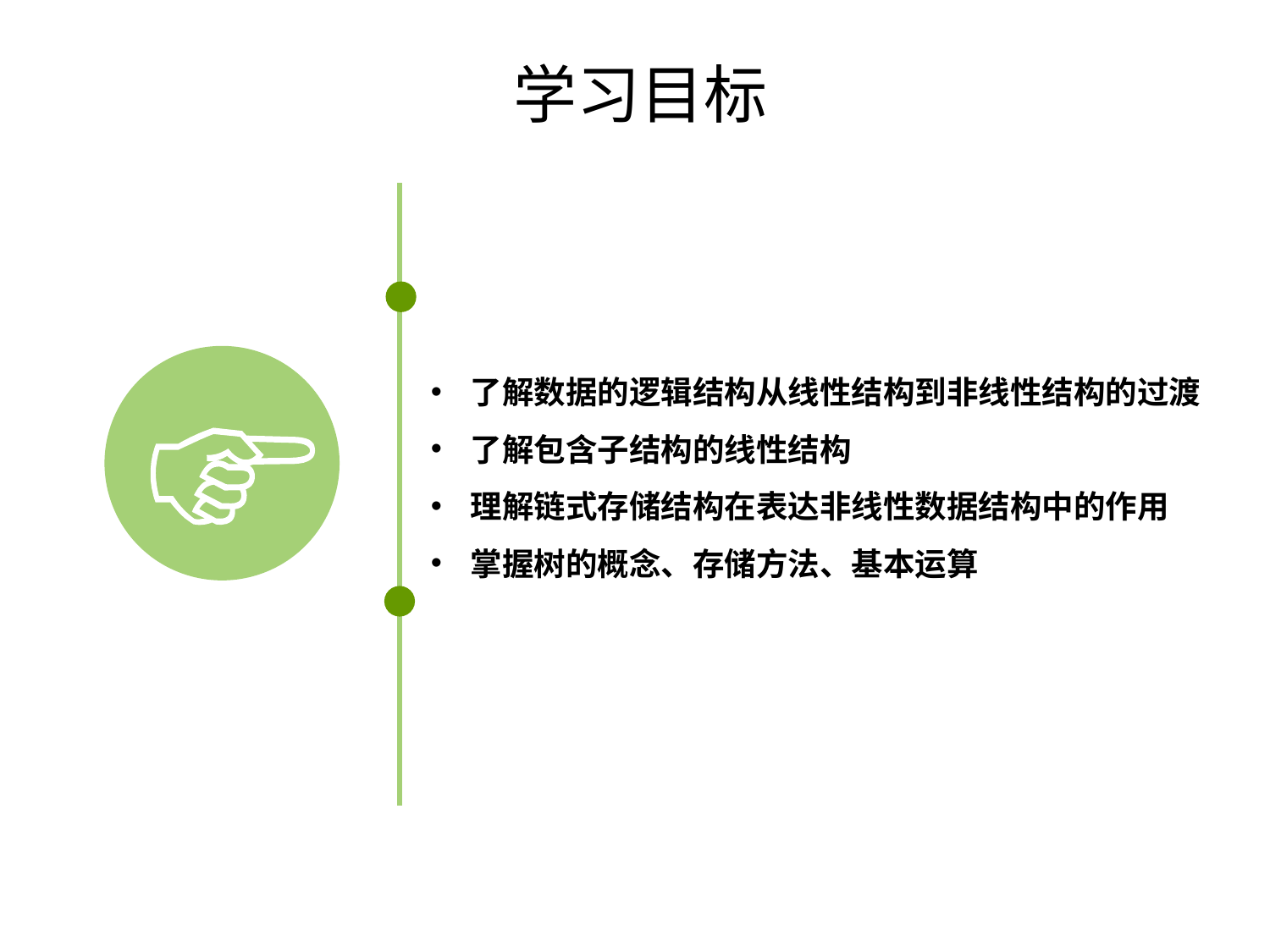

# 学习目标

了解数据的逻辑结构从线性结构到非线性结构的过渡
了解包含子结构的线性结构
理解链式存储结构在表达非线性数据结构中的作用
掌握树的概念、存储方法、基本运算